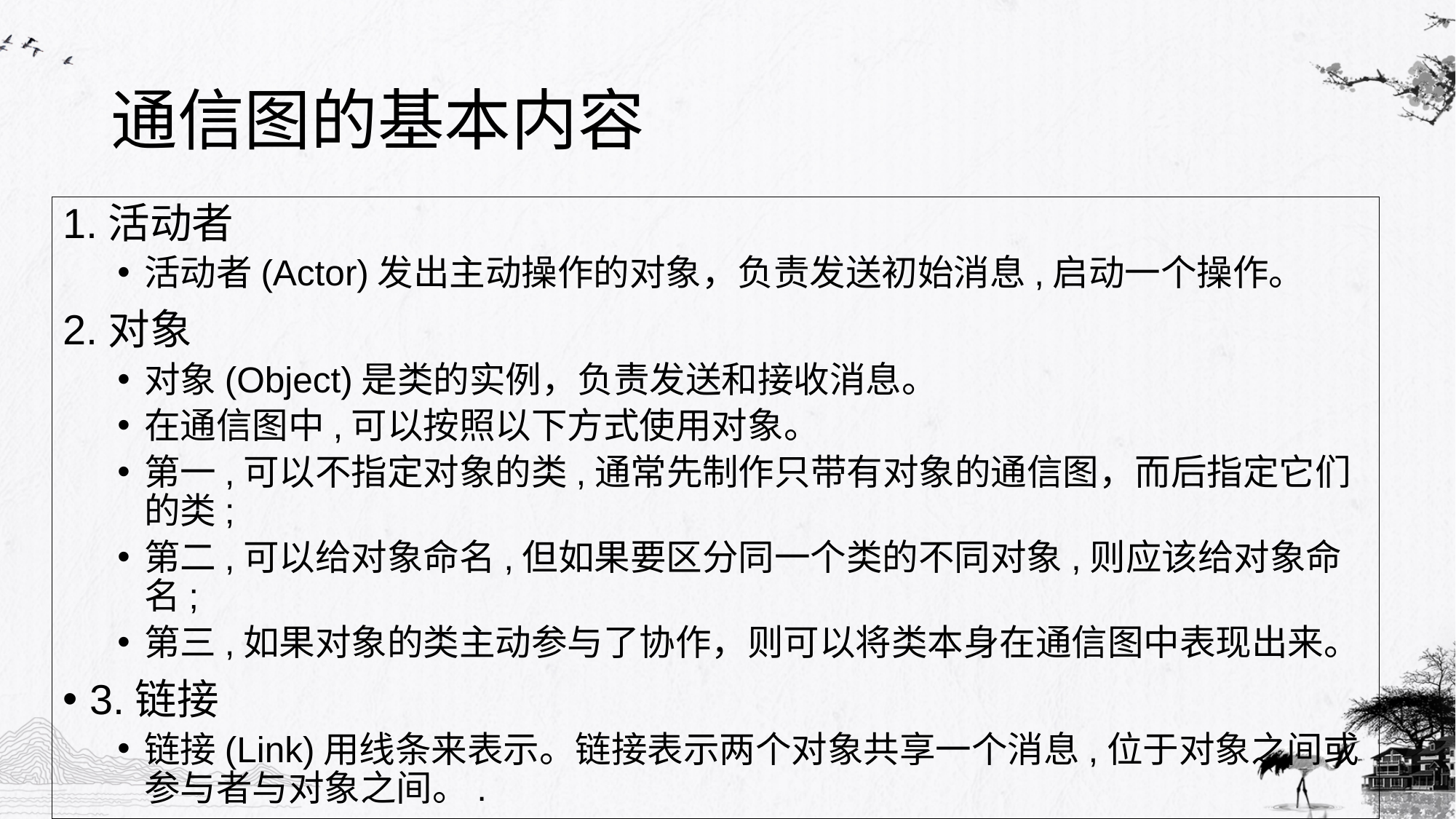

# 通信图的基本内容
1.活动者
活动者(Actor)发出主动操作的对象，负责发送初始消息,启动一个操作。
2.对象
对象(Object)是类的实例，负责发送和接收消息。
在通信图中,可以按照以下方式使用对象。
第一,可以不指定对象的类,通常先制作只带有对象的通信图，而后指定它们的类;
第二,可以给对象命名,但如果要区分同一个类的不同对象,则应该给对象命名;
第三,如果对象的类主动参与了协作，则可以将类本身在通信图中表现出来。
3.链接
链接(Link)用线条来表示。链接表示两个对象共享一个消息,位于对象之间或参与者与对象之间。.